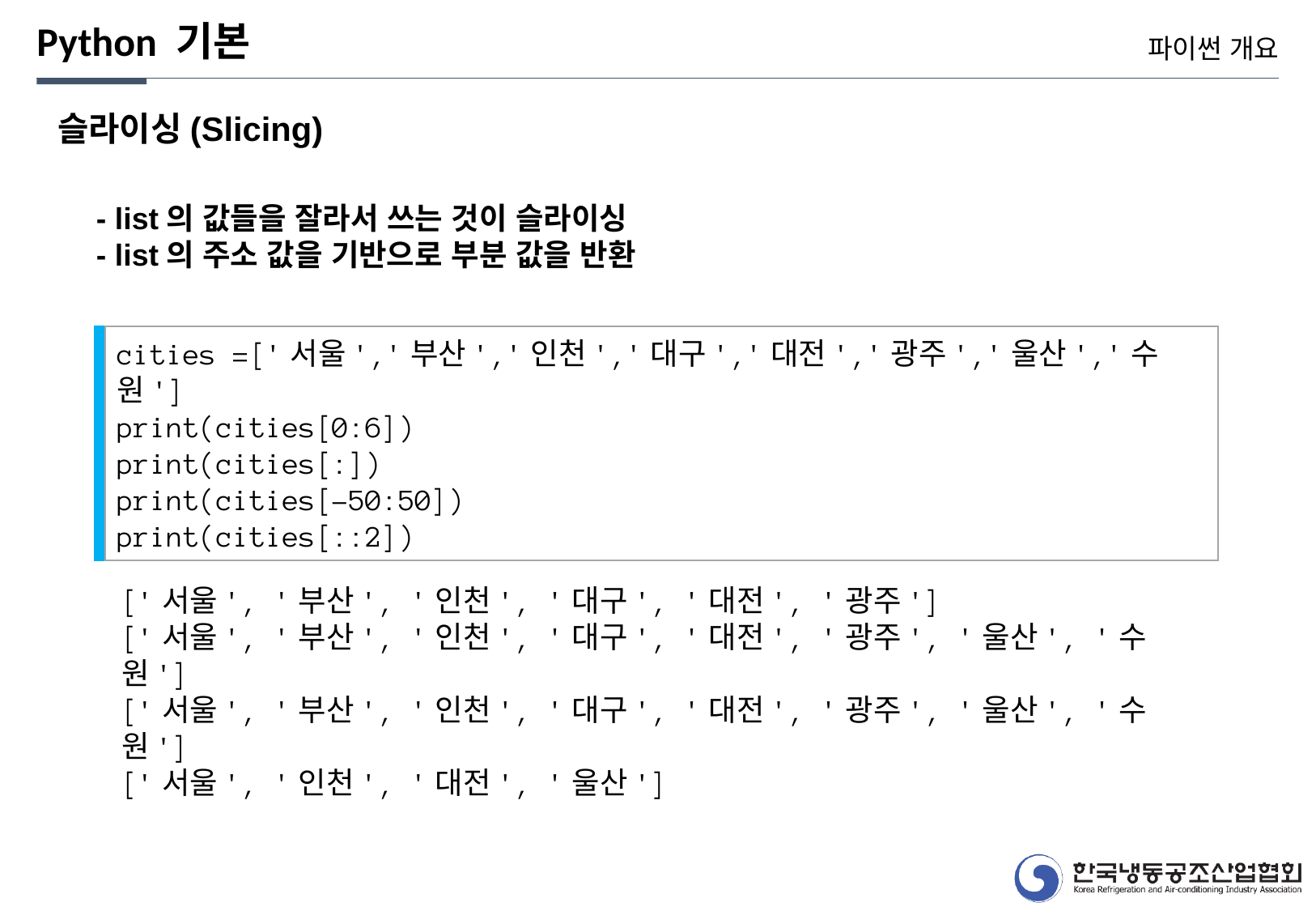

Python 기본
파이썬 개요
슬라이싱(Slicing)
- list의 값들을 잘라서 쓰는 것이 슬라이싱
- list의 주소 값을 기반으로 부분 값을 반환

cities =['서울','부산','인천','대구','대전','광주','울산','수원']
print(cities[0:6])
print(cities[:])
print(cities[-50:50])
print(cities[::2])
['서울', '부산', '인천', '대구', '대전', '광주']
['서울', '부산', '인천', '대구', '대전', '광주', '울산', '수원']
['서울', '부산', '인천', '대구', '대전', '광주', '울산', '수원']
['서울', '인천', '대전', '울산']